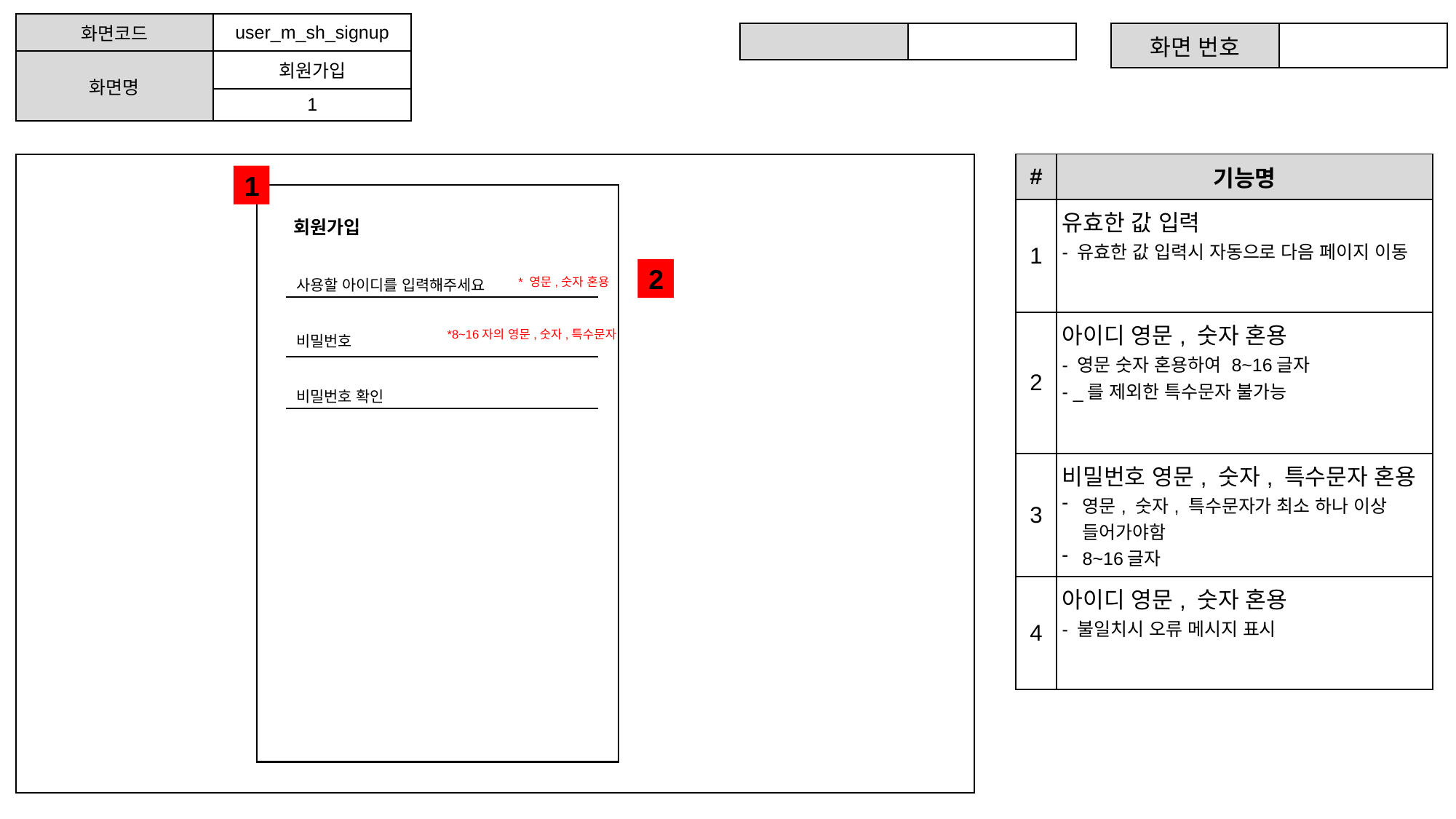

이름, 이메일, 주소, 휴대폰 번호, 닉네임, 아이디, 비밀번호
| 화면코드 | user\_m\_sh\_signup |
| --- | --- |
| 화면명 | 회원가입 |
|  | 1 |
|  |  |
| --- | --- |
| 화면 번호 |  |
| --- | --- |

| # | 기능명 |
| --- | --- |
| 1 | 유효한 값 입력 - 유효한 값 입력시 자동으로 다음 페이지 이동 |
| 2 | 아이디 영문, 숫자 혼용 - 영문 숫자 혼용하여 8~16글자 - \_를 제외한 특수문자 불가능 |
| 3 | 비밀번호 영문, 숫자, 특수문자 혼용 영문, 숫자, 특수문자가 최소 하나 이상 들어가야함 8~16글자 |
| 4 | 아이디 영문, 숫자 혼용 - 불일치시 오류 메시지 표시 |
1

회원가입
2
| 사용할 아이디를 입력해주세요 |
| --- |
* 영문,숫자 혼용
*8~16자의 영문,숫자,특수문자
| 비밀번호 |
| --- |
| 비밀번호 확인 |
| --- |